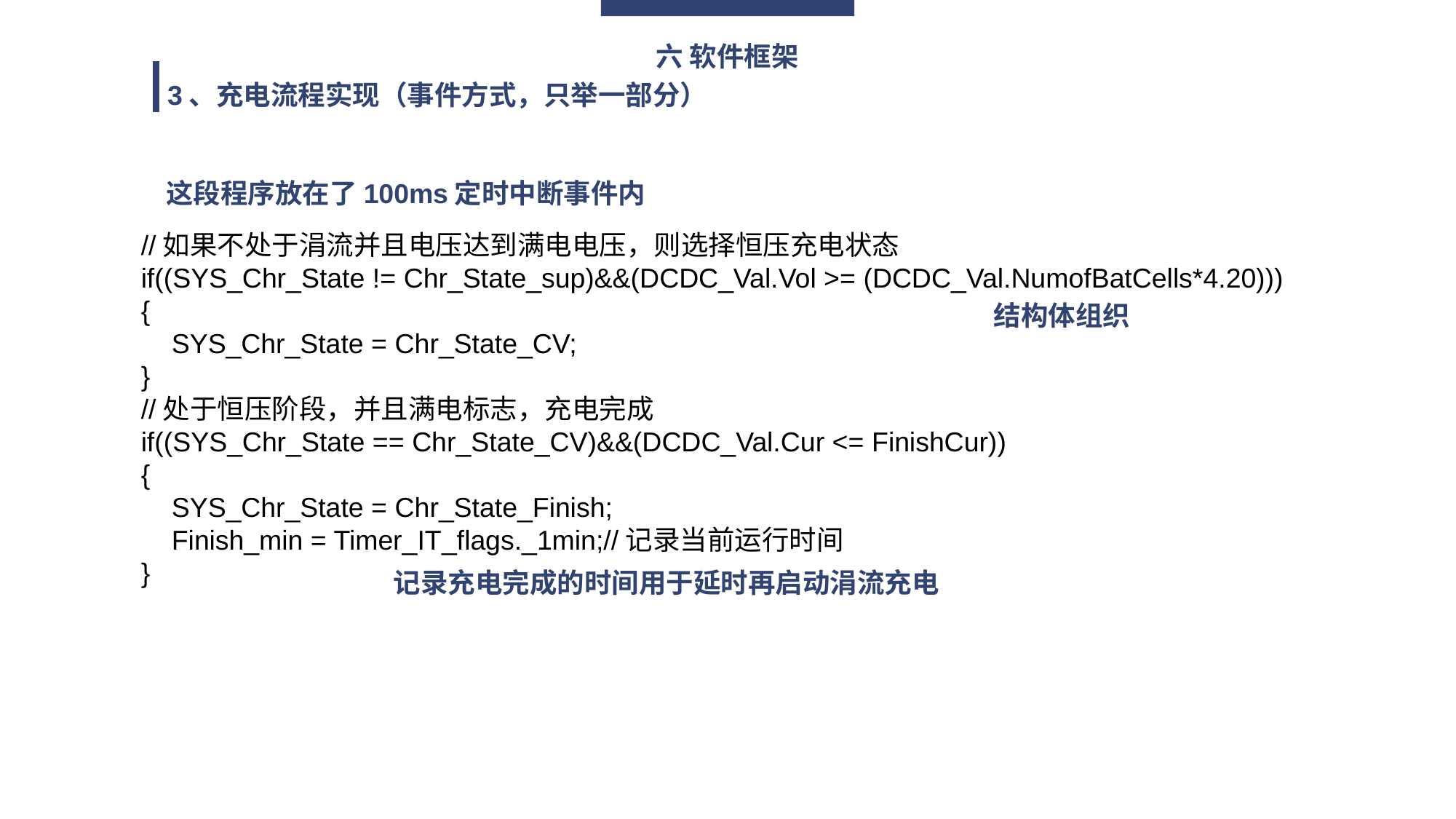

六 软件框架
3、充电流程实现（事件方式，只举一部分）
这段程序放在了100ms定时中断事件内
    //如果不处于涓流并且电压达到满电电压，则选择恒压充电状态
    if((SYS_Chr_State != Chr_State_sup)&&(DCDC_Val.Vol >= (DCDC_Val.NumofBatCells*4.20)))
    {
        SYS_Chr_State = Chr_State_CV;
    }
    //处于恒压阶段，并且满电标志，充电完成
    if((SYS_Chr_State == Chr_State_CV)&&(DCDC_Val.Cur <= FinishCur))
    {
        SYS_Chr_State = Chr_State_Finish;
        Finish_min = Timer_IT_flags._1min;//记录当前运行时间
    }
结构体组织
记录充电完成的时间用于延时再启动涓流充电